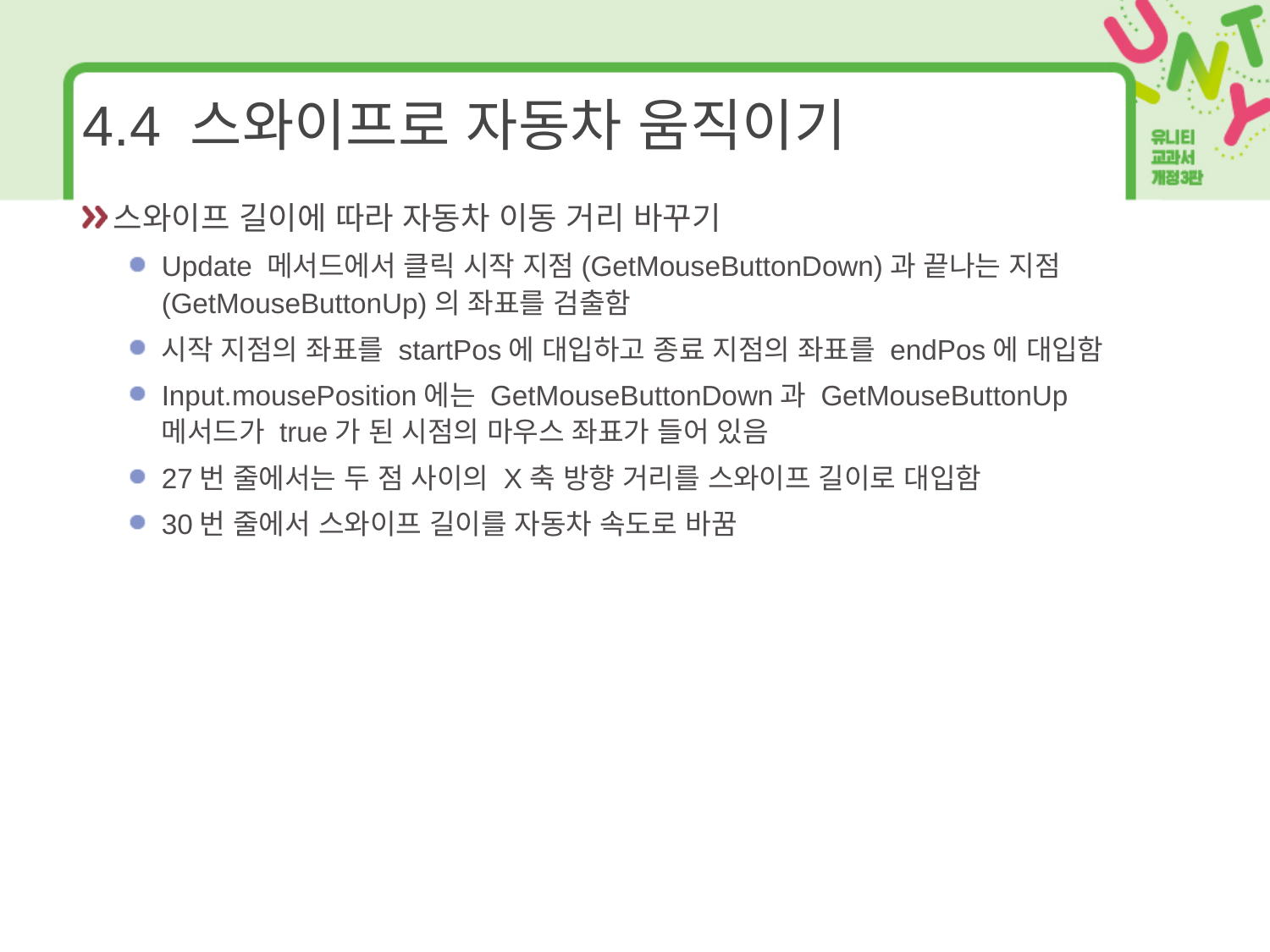

# 4.4 스와이프로 자동차 움직이기
스와이프 길이에 따라 자동차 이동 거리 바꾸기
Update 메서드에서 클릭 시작 지점(GetMouseButtonDown)과 끝나는 지점(GetMouseButtonUp)의 좌표를 검출함
시작 지점의 좌표를 startPos에 대입하고 종료 지점의 좌표를 endPos에 대입함
Input.mousePosition에는 GetMouseButtonDown과 GetMouseButtonUp 메서드가 true가 된 시점의 마우스 좌표가 들어 있음
27번 줄에서는 두 점 사이의 X축 방향 거리를 스와이프 길이로 대입함
30번 줄에서 스와이프 길이를 자동차 속도로 바꿈